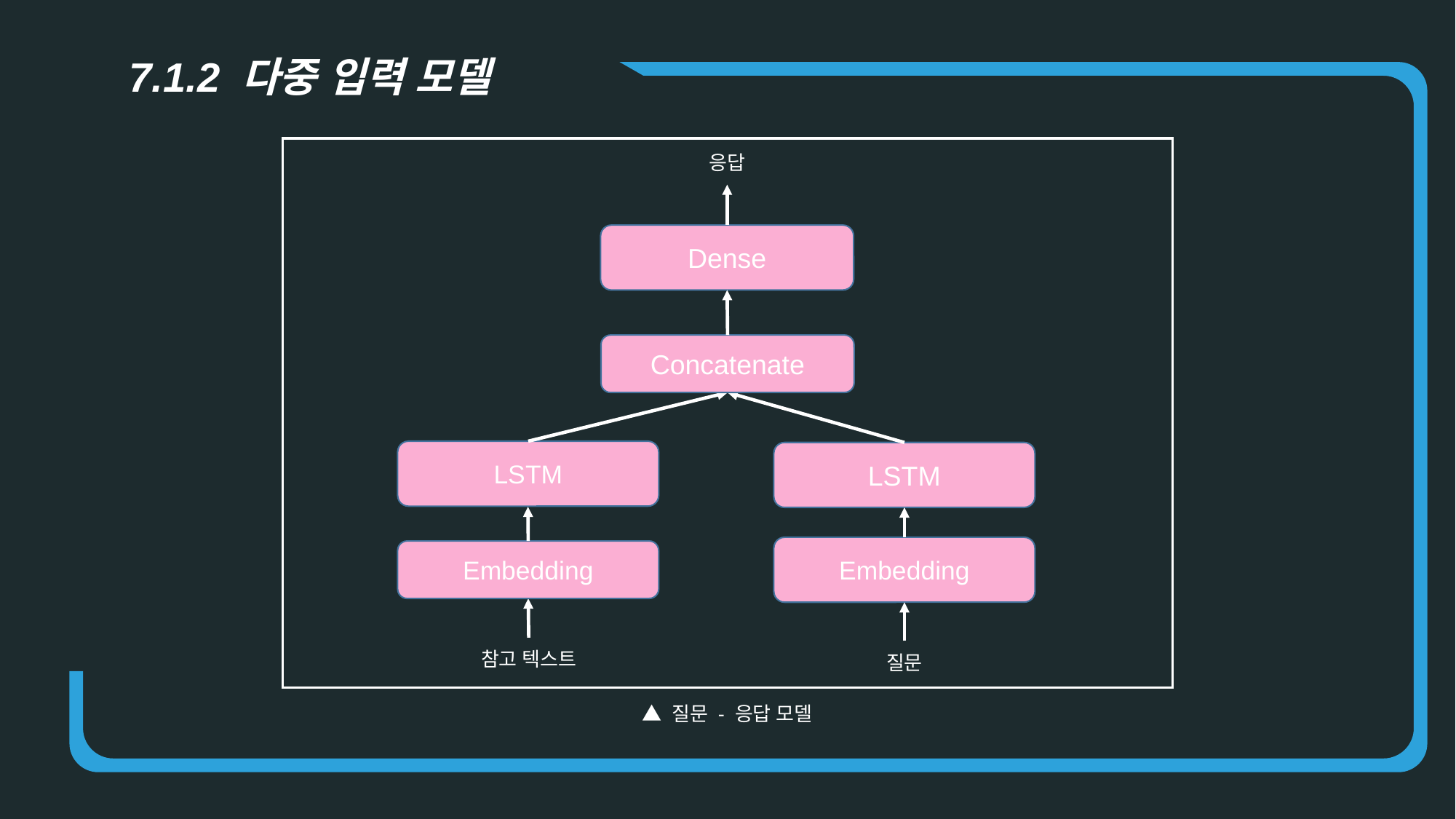

7.1.2 다중 입력 모델

응답
Dense
LSTM
LSTM
Embedding
참고 텍스트
질문
▲ 질문 - 응답 모델
Concatenate
Embedding